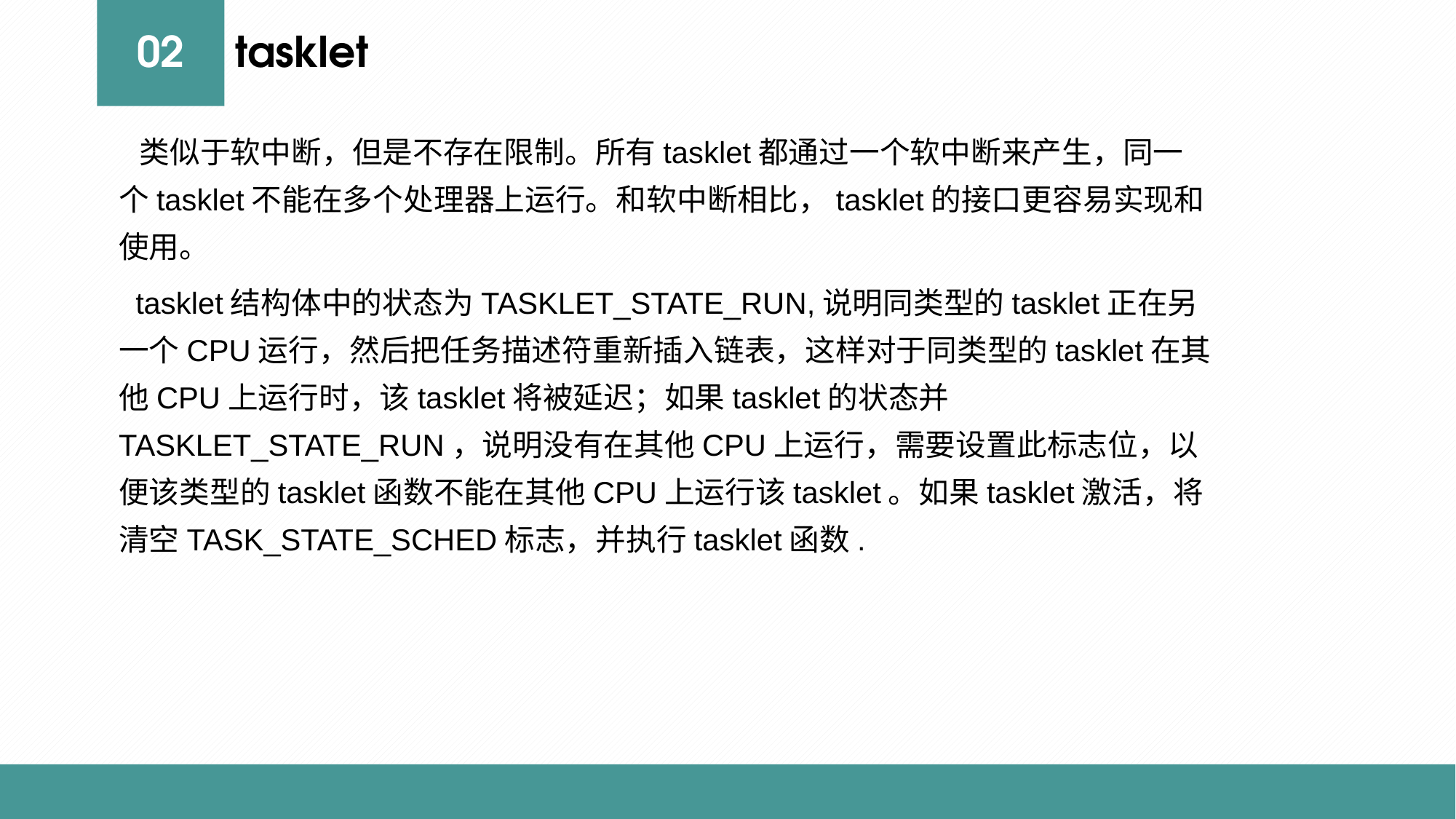

02
tasklet
  类似于软中断，但是不存在限制。所有tasklet都通过一个软中断来产生，同一个tasklet不能在多个处理器上运行。和软中断相比，tasklet的接口更容易实现和使用。
  tasklet结构体中的状态为TASKLET_STATE_RUN,说明同类型的tasklet正在另一个CPU运行，然后把任务描述符重新插入链表，这样对于同类型的tasklet在其他CPU上运行时，该tasklet将被延迟；如果tasklet的状态并TASKLET_STATE_RUN，说明没有在其他CPU上运行，需要设置此标志位，以便该类型的tasklet函数不能在其他CPU上运行该tasklet。如果tasklet激活，将清空TASK_STATE_SCHED标志，并执行tasklet函数.